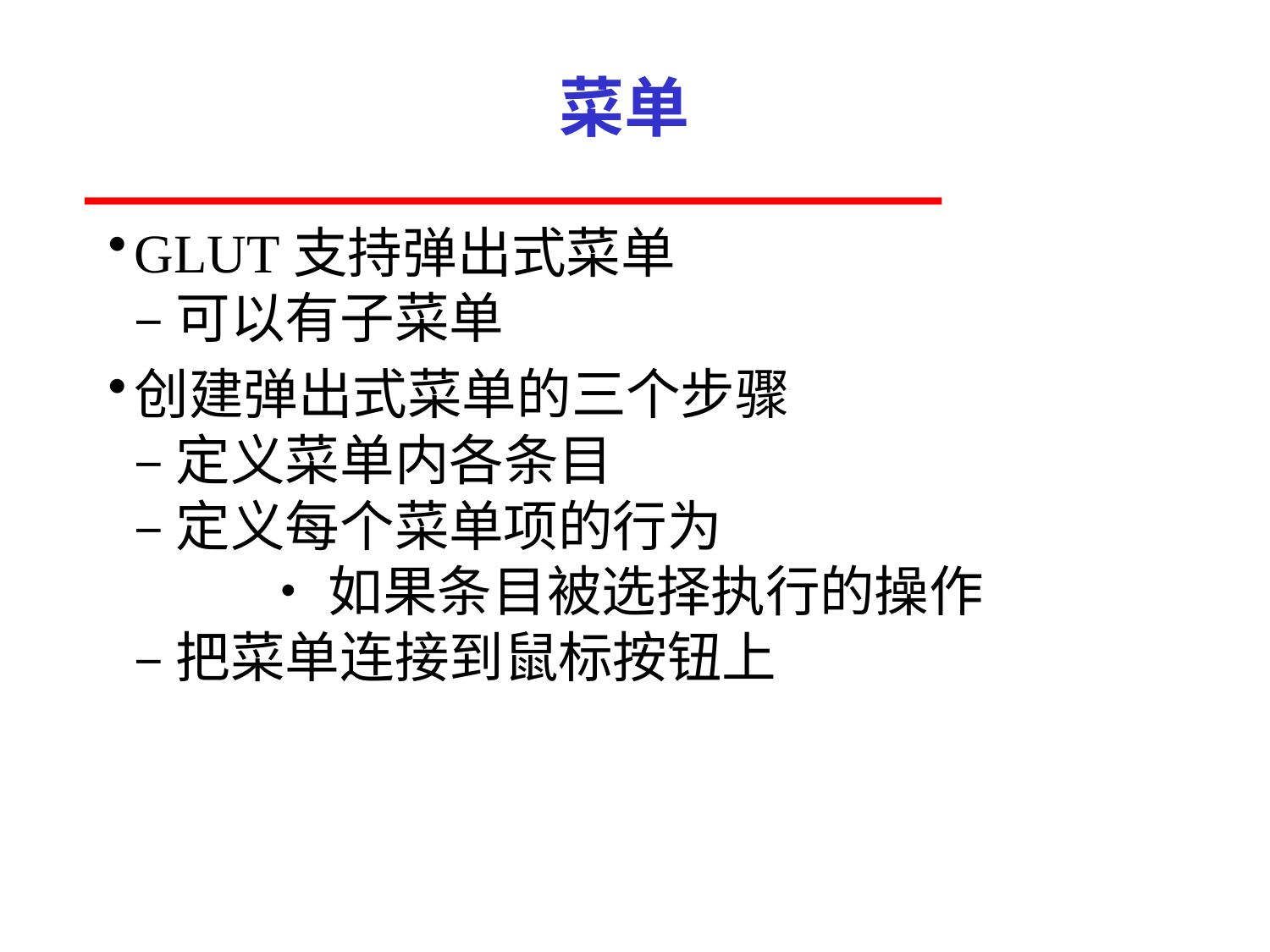

# 菜单
GLUT支持弹出式菜单
– 可以有子菜单
创建弹出式菜单的三个步骤
– 定义菜单内各条目
– 定义每个菜单项的行为
	• 如果条目被选择执行的操作
– 把菜单连接到鼠标按钮上
56